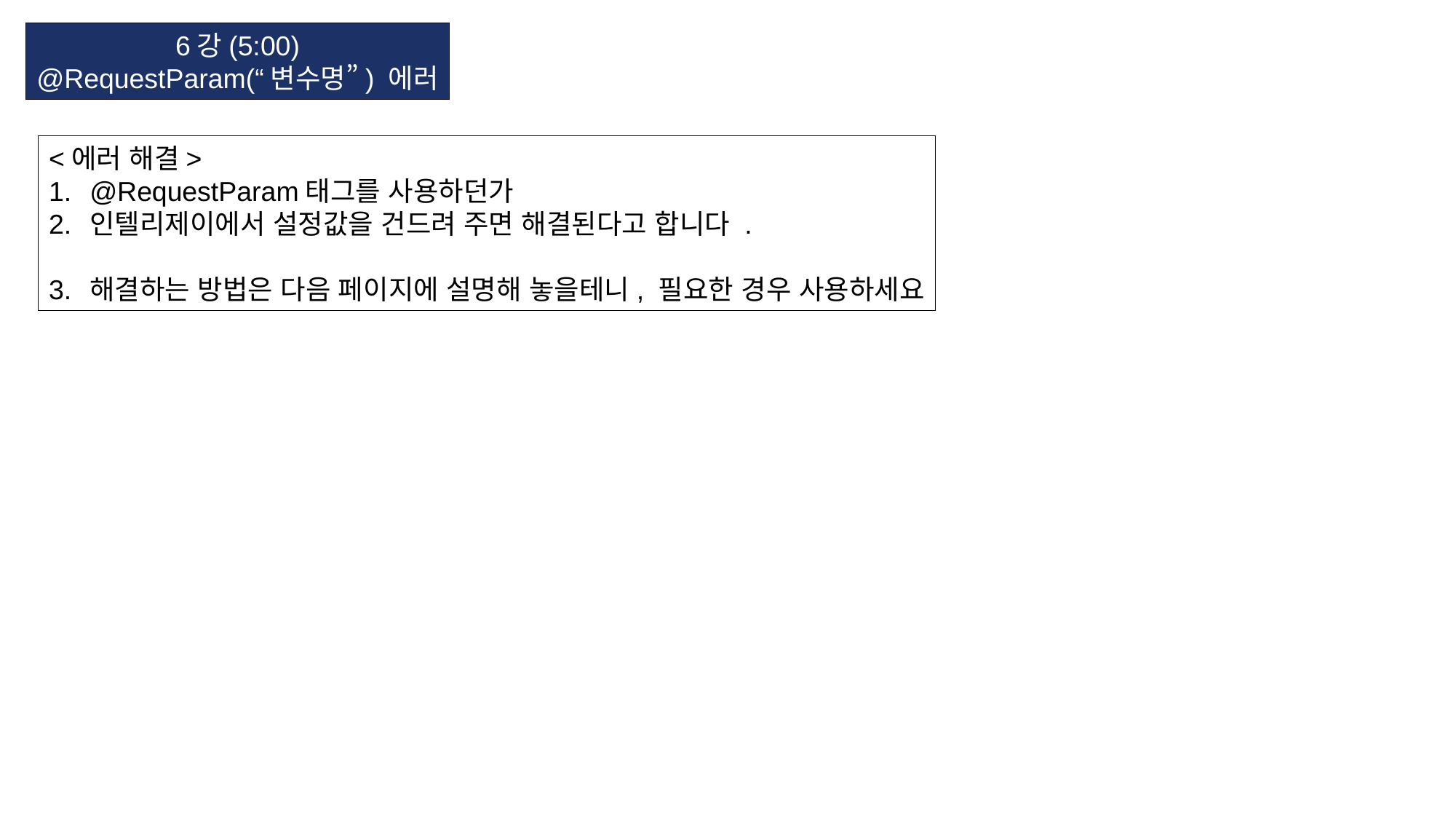

6강(5:00)
@RequestParam(“변수명”) 에러
<에러 해결>
@RequestParam태그를 사용하던가
인텔리제이에서 설정값을 건드려 주면 해결된다고 합니다 .

해결하는 방법은 다음 페이지에 설명해 놓을테니, 필요한 경우 사용하세요